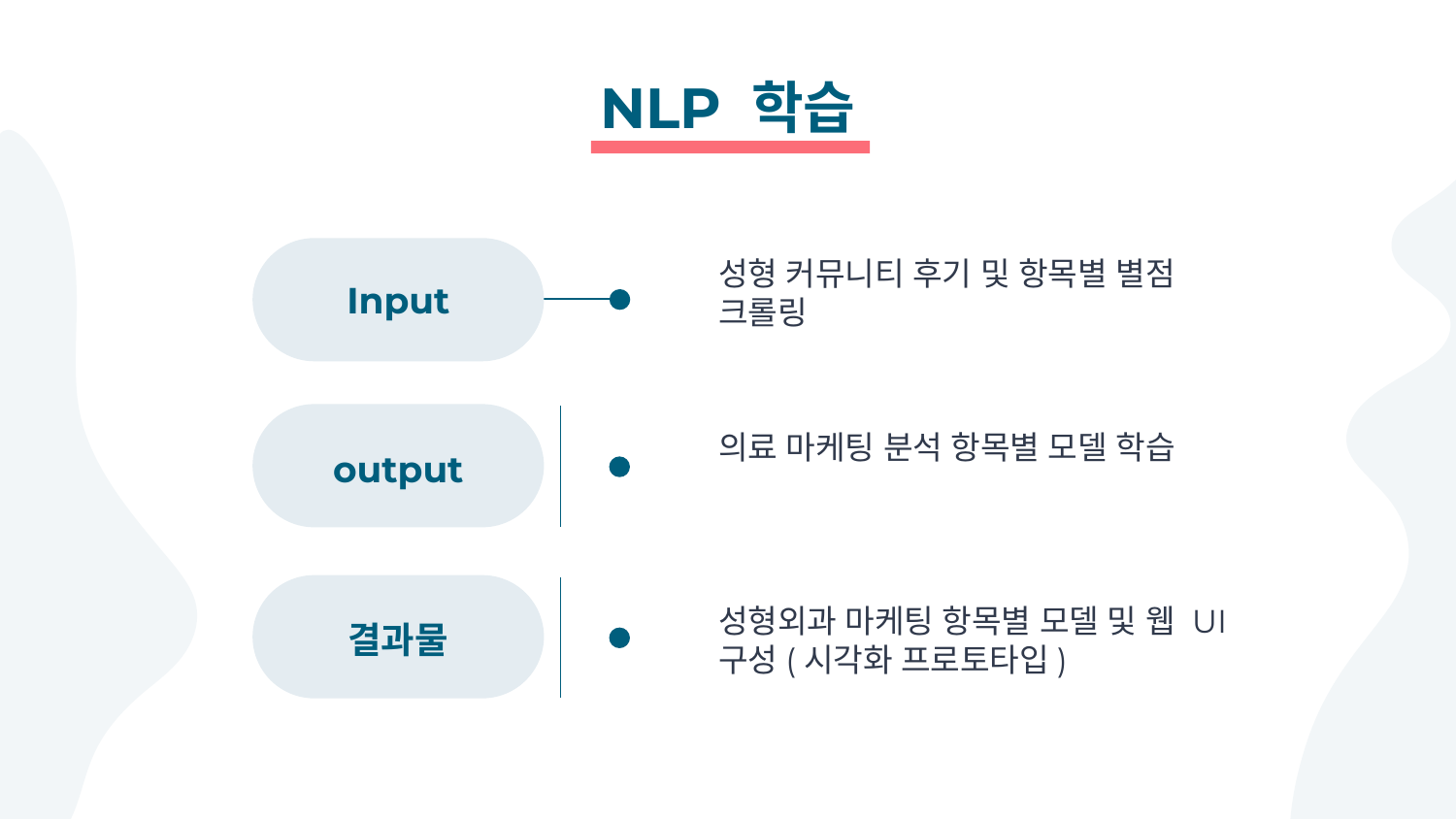

# NLP 학습

성형 커뮤니티 후기 및 항목별 별점 크롤링

Input

의료 마케팅 분석 항목별 모델 학습
output

성형외과 마케팅 항목별 모델 및 웹 UI 구성(시각화 프로토타입)
결과물